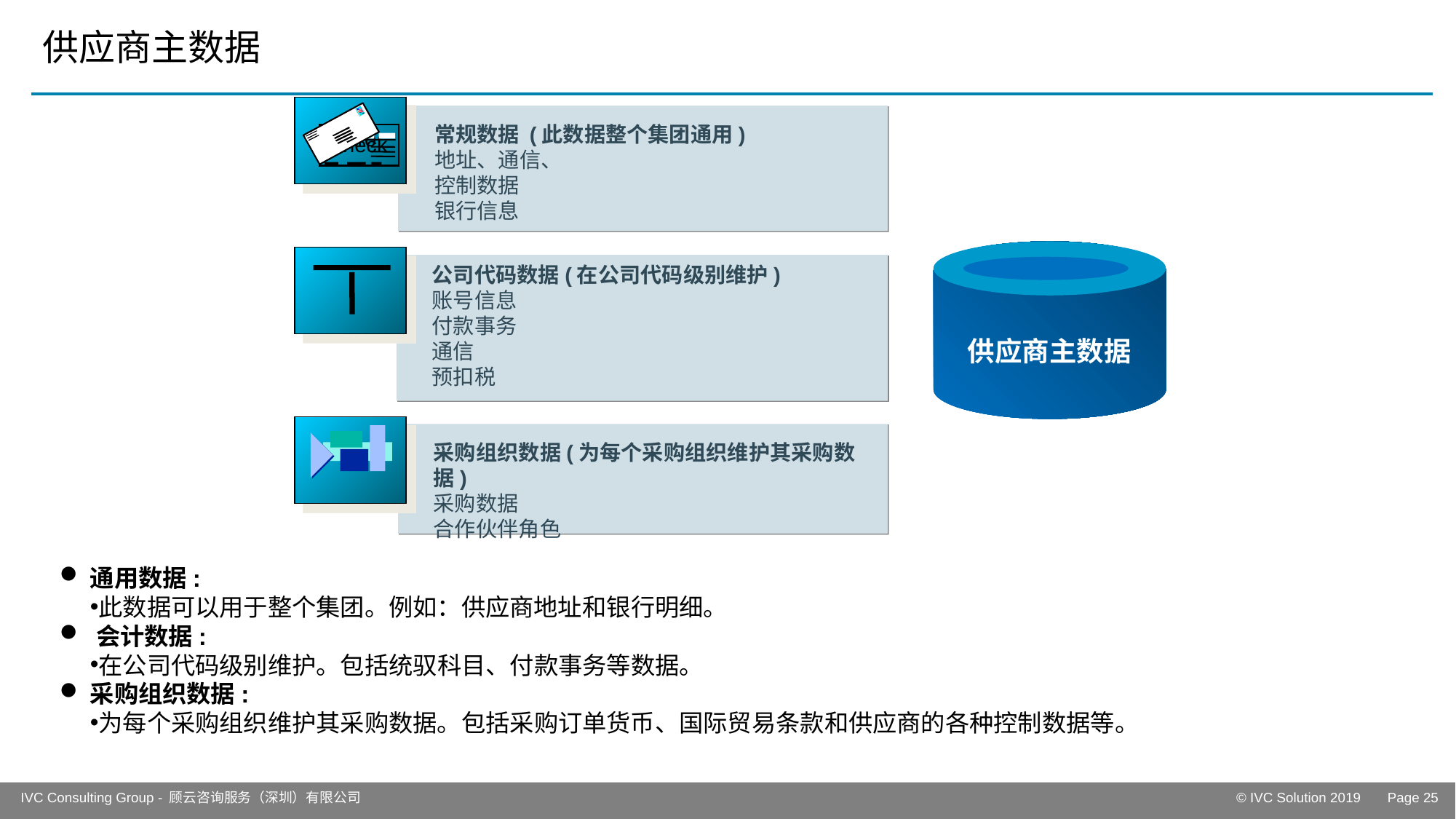

# 供应商主数据

Euro

check

常规数据 (此数据整个集团通用)
地址、通信、
控制数据
银行信息

供应商主数据

公司代码数据(在公司代码级别维护)
账号信息
付款事务
通信
预扣税

采购组织数据(为每个采购组织维护其采购数据)
采购数据
合作伙伴角色
通用数据:
此数据可以用于整个集团。例如：供应商地址和银行明细。
会计数据:
在公司代码级别维护。包括统驭科目、付款事务等数据。
采购组织数据:
为每个采购组织维护其采购数据。包括采购订单货币、国际贸易条款和供应商的各种控制数据等。